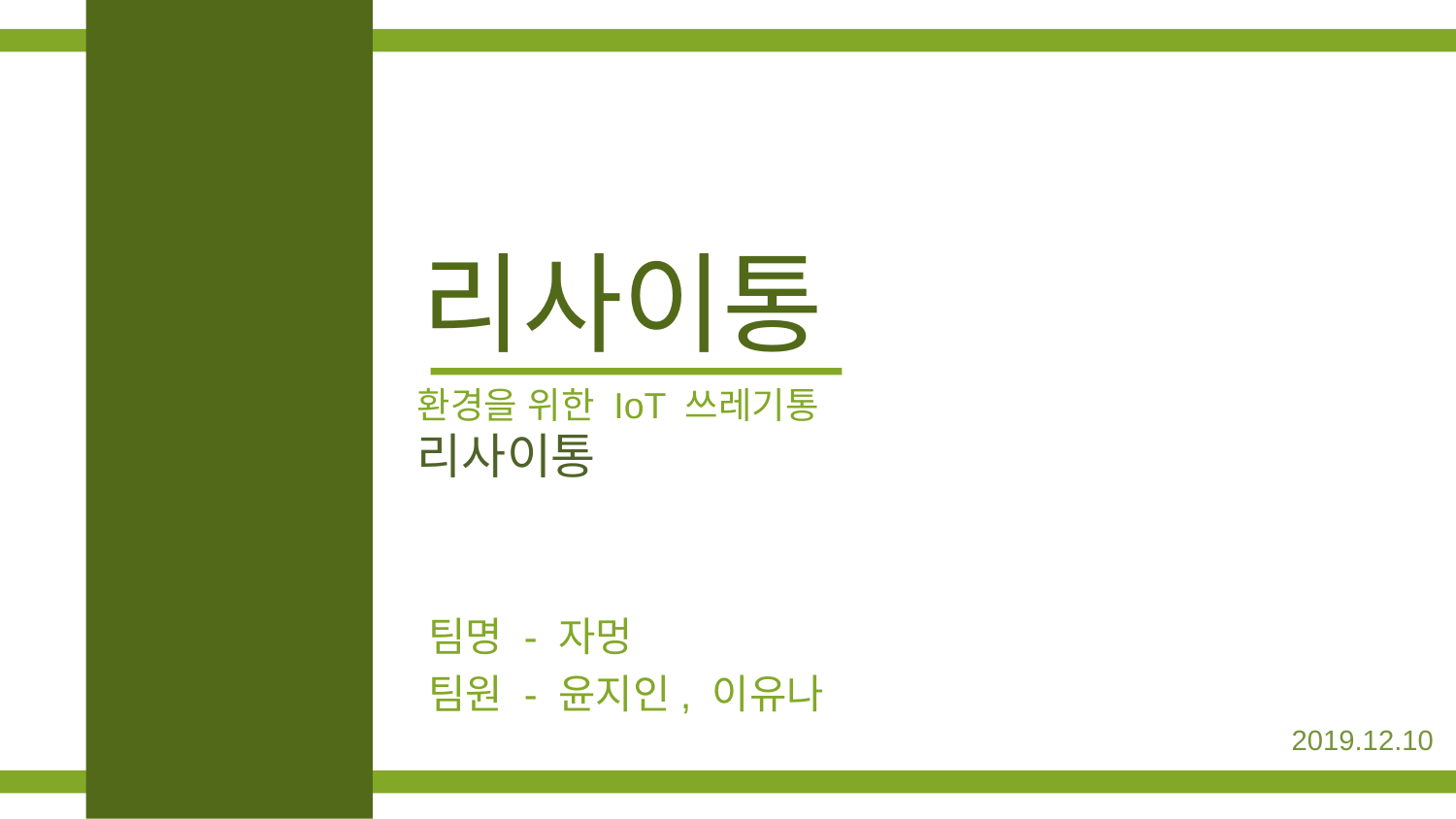

# 리사이통

환경을 위한 IoT 쓰레기통
리사이통
팀명 - 자멍
팀원 - 윤지인, 이유나
2019.12.10
1